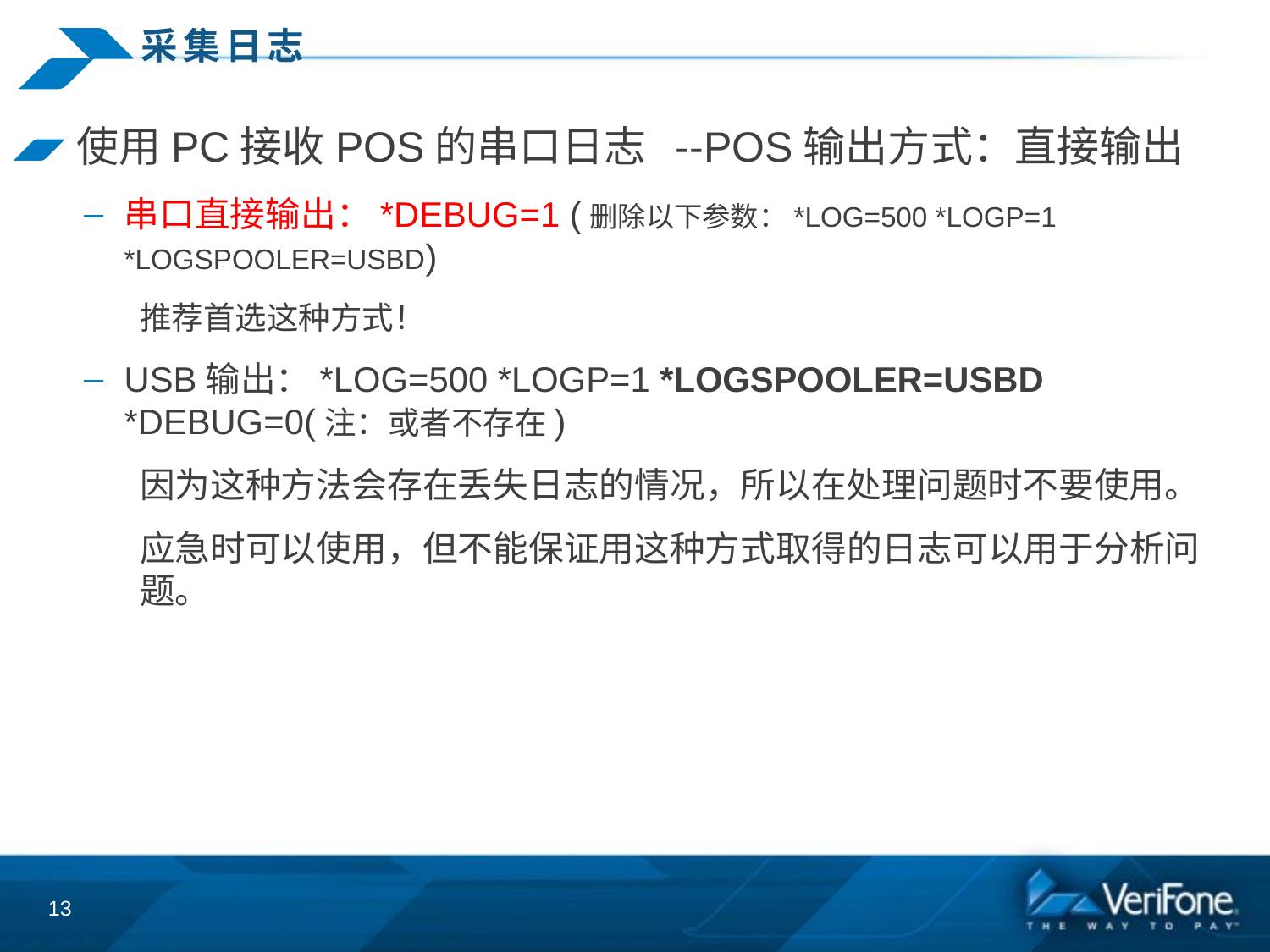

# 采集日志
使用PC接收POS的串口日志  --POS输出方式：直接输出
串口直接输出：*DEBUG=1 (删除以下参数：*LOG=500 *LOGP=1 *LOGSPOOLER=USBD)
推荐首选这种方式！
USB输出：*LOG=500 *LOGP=1 *LOGSPOOLER=USBD *DEBUG=0(注：或者不存在)
因为这种方法会存在丢失日志的情况，所以在处理问题时不要使用。
应急时可以使用，但不能保证用这种方式取得的日志可以用于分析问题。
13